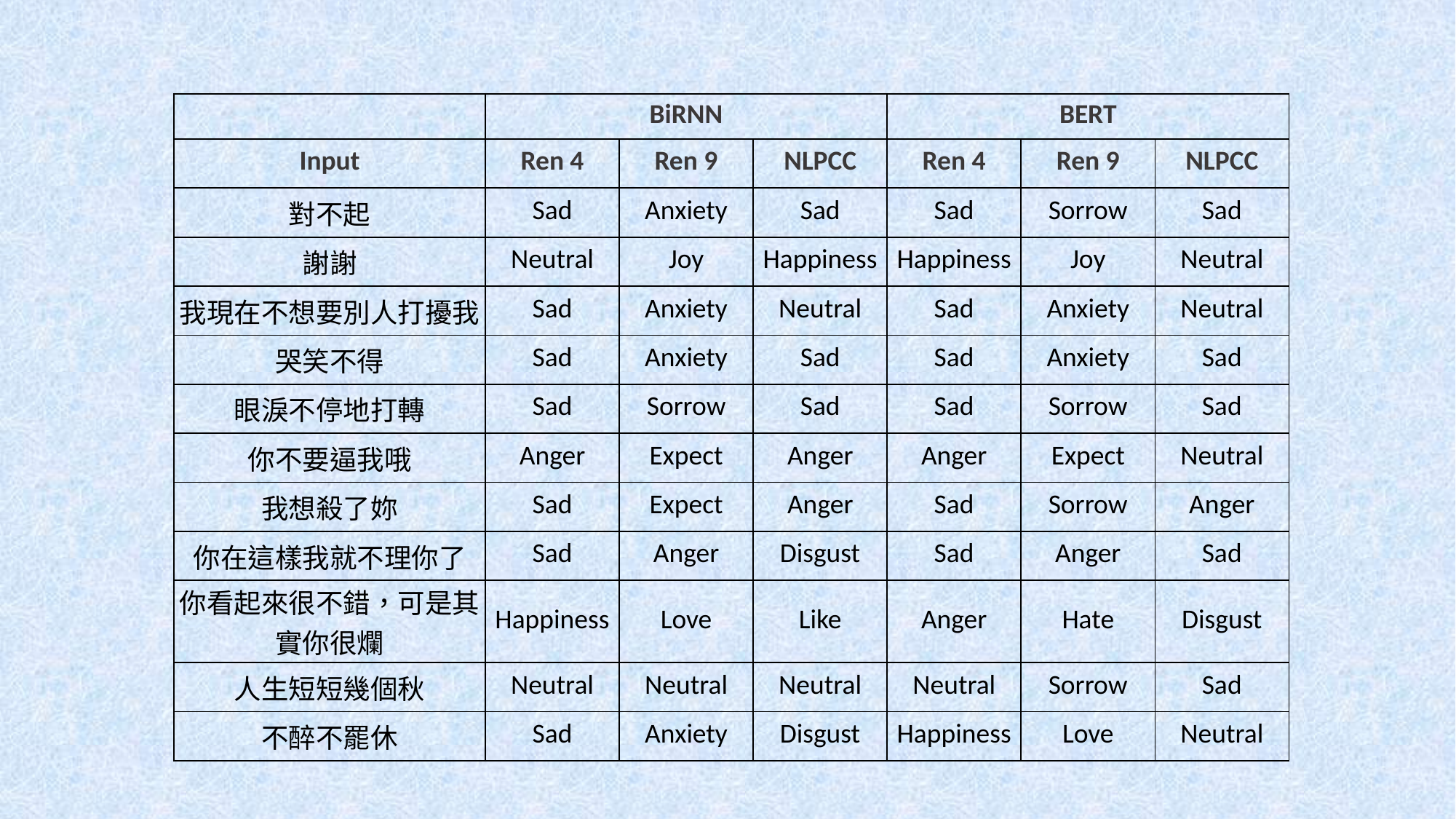

|  | BiRNN |  |  | BERT |  |  |
| --- | --- | --- | --- | --- | --- | --- |
| Input | Ren 4 | Ren 9 | NLPCC | Ren 4 | Ren 9 | NLPCC |
| 對不起 | Sad | Anxiety | Sad | Sad | Sorrow | Sad |
| 謝謝 | Neutral | Joy | Happiness | Happiness | Joy | Neutral |
| 我現在不想要別人打擾我 | Sad | Anxiety | Neutral | Sad | Anxiety | Neutral |
| 哭笑不得 | Sad | Anxiety | Sad | Sad | Anxiety | Sad |
| 眼淚不停地打轉 | Sad | Sorrow | Sad | Sad | Sorrow | Sad |
| 你不要逼我哦 | Anger | Expect | Anger | Anger | Expect | Neutral |
| 我想殺了妳 | Sad | Expect | Anger | Sad | Sorrow | Anger |
| 你在這樣我就不理你了 | Sad | Anger | Disgust | Sad | Anger | Sad |
| 你看起來很不錯，可是其實你很爛 | Happiness | Love | Like | Anger | Hate | Disgust |
| 人生短短幾個秋 | Neutral | Neutral | Neutral | Neutral | Sorrow | Sad |
| 不醉不罷休 | Sad | Anxiety | Disgust | Happiness | Love | Neutral |